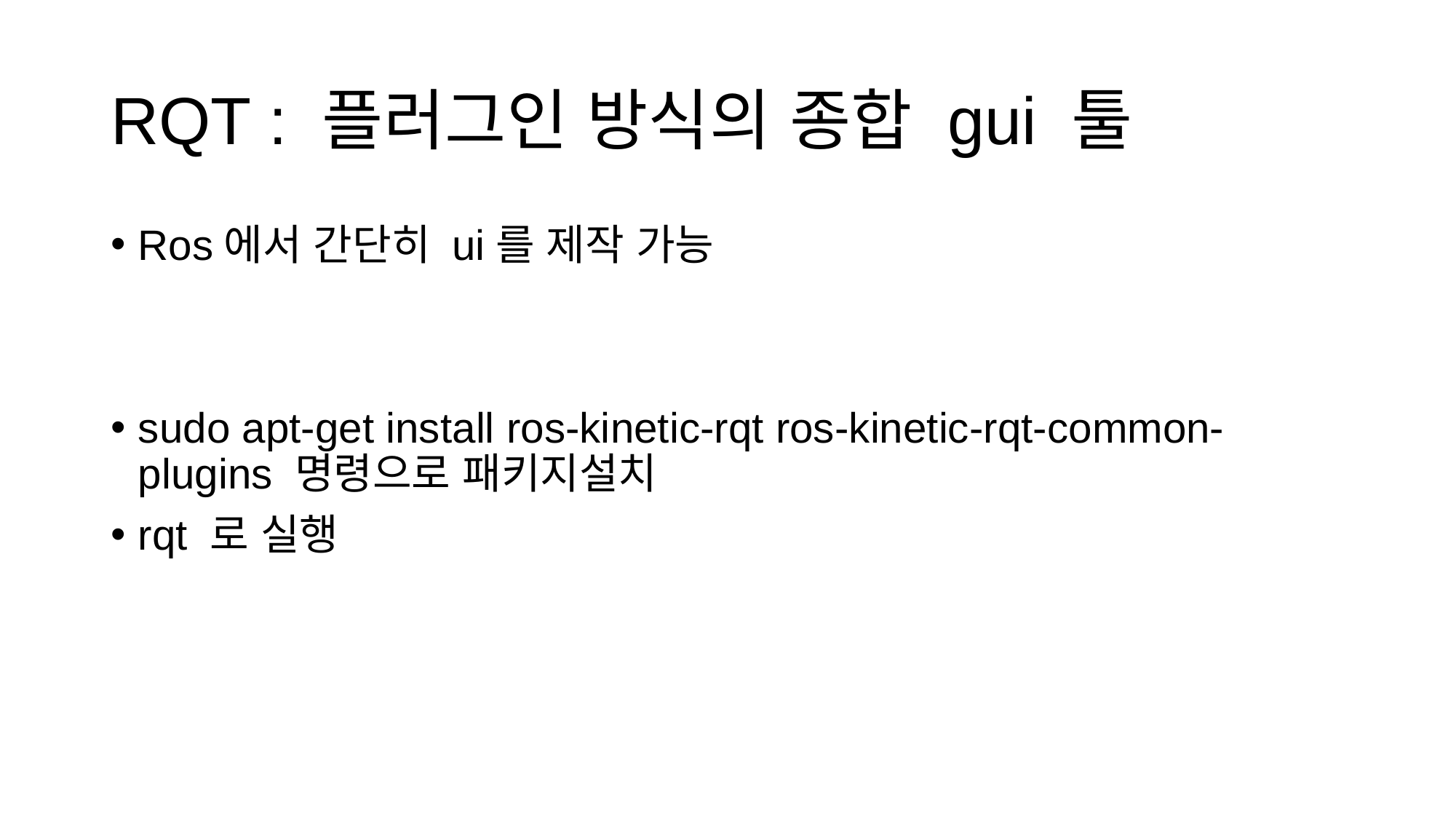

# RQT : 플러그인 방식의 종합 gui 툴
Ros에서 간단히 ui를 제작 가능

sudo apt-get install ros-kinetic-rqt ros-kinetic-rqt-common-plugins 명령으로 패키지설치
rqt 로 실행